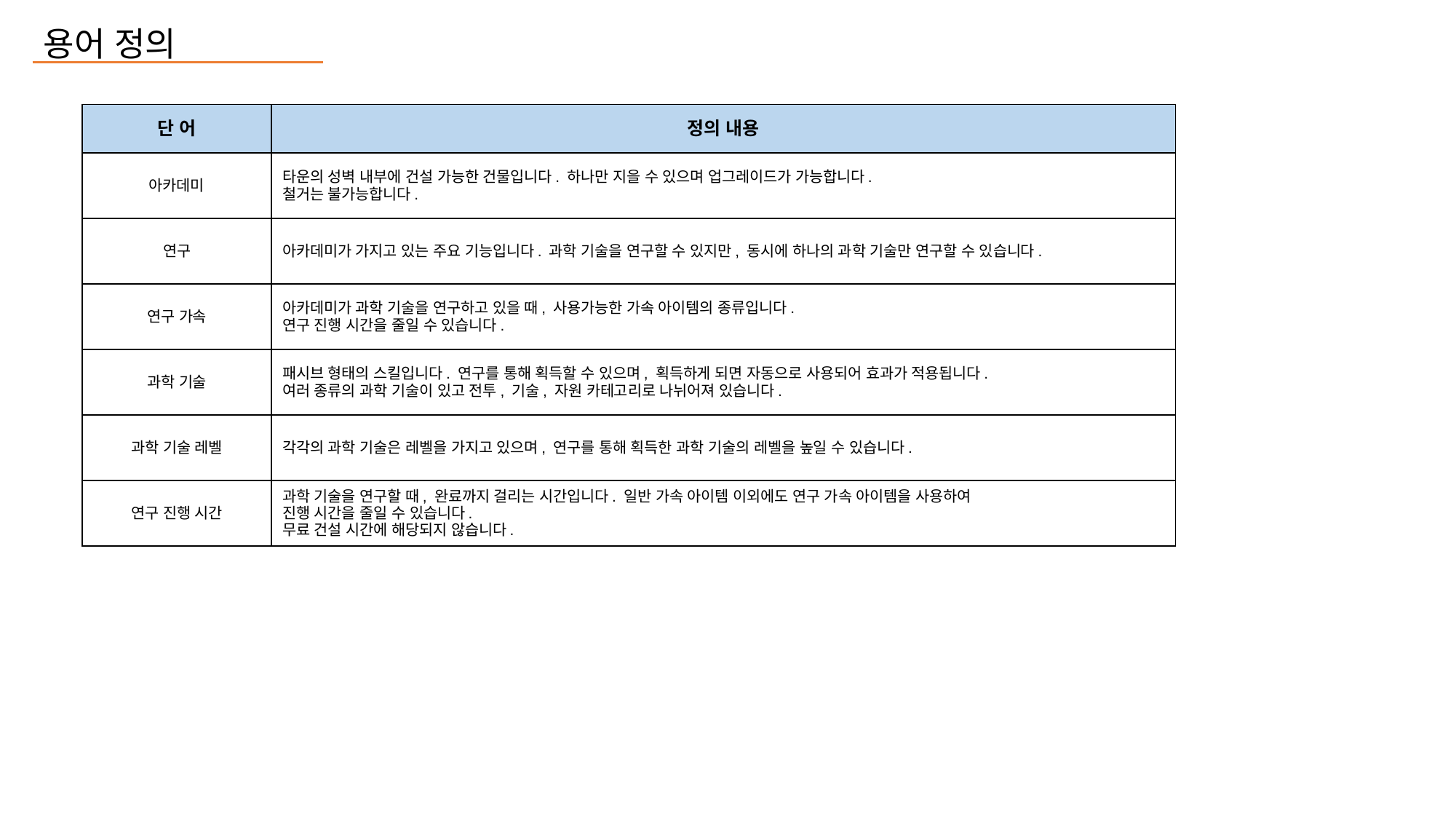

용어 정의
| 단 어 | 정의 내용 |
| --- | --- |
| 아카데미 | 타운의 성벽 내부에 건설 가능한 건물입니다. 하나만 지을 수 있으며 업그레이드가 가능합니다. 철거는 불가능합니다. |
| 연구 | 아카데미가 가지고 있는 주요 기능입니다. 과학 기술을 연구할 수 있지만, 동시에 하나의 과학 기술만 연구할 수 있습니다. |
| 연구 가속 | 아카데미가 과학 기술을 연구하고 있을 때, 사용가능한 가속 아이템의 종류입니다. 연구 진행 시간을 줄일 수 있습니다. |
| 과학 기술 | 패시브 형태의 스킬입니다. 연구를 통해 획득할 수 있으며, 획득하게 되면 자동으로 사용되어 효과가 적용됩니다. 여러 종류의 과학 기술이 있고 전투, 기술, 자원 카테고리로 나뉘어져 있습니다. |
| 과학 기술 레벨 | 각각의 과학 기술은 레벨을 가지고 있으며, 연구를 통해 획득한 과학 기술의 레벨을 높일 수 있습니다. |
| 연구 진행 시간 | 과학 기술을 연구할 때, 완료까지 걸리는 시간입니다. 일반 가속 아이템 이외에도 연구 가속 아이템을 사용하여 진행 시간을 줄일 수 있습니다. 무료 건설 시간에 해당되지 않습니다. |